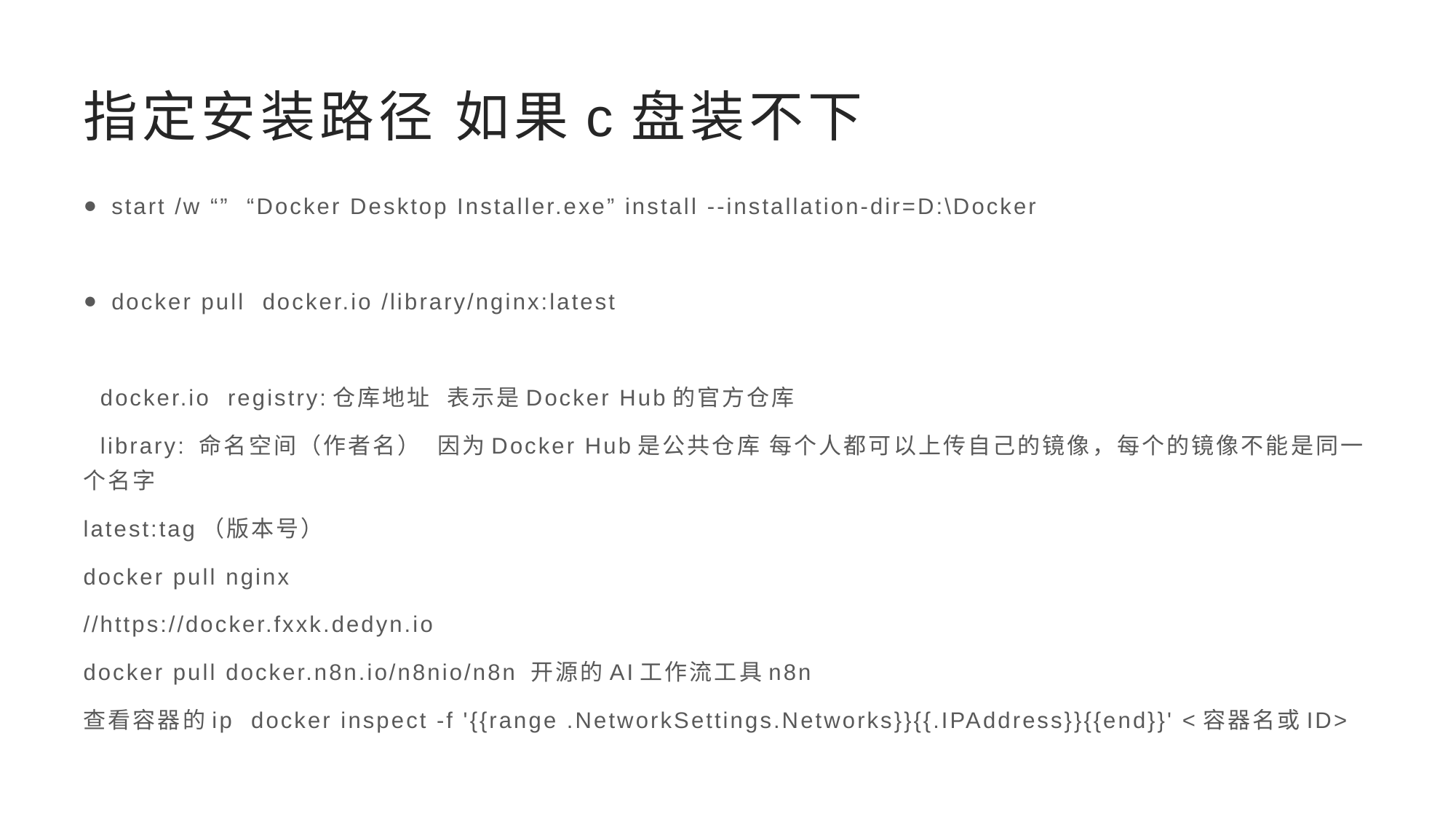

# 指定安装路径 如果c盘装不下
start /w “”  “Docker Desktop Installer.exe” install --installation-dir=D:\Docker

docker pull  docker.io /library/nginx:latest

  docker.io  registry:仓库地址  表示是Docker Hub的官方仓库
  library: 命名空间（作者名）  因为Docker Hub是公共仓库 每个人都可以上传自己的镜像，每个的镜像不能是同一个名字
latest:tag（版本号）
docker pull nginx
//https://docker.fxxk.dedyn.io
docker pull docker.n8n.io/n8nio/n8n 开源的AI工作流工具n8n
查看容器的ip  docker inspect -f '{{range .NetworkSettings.Networks}}{{.IPAddress}}{{end}}' <容器名或ID>